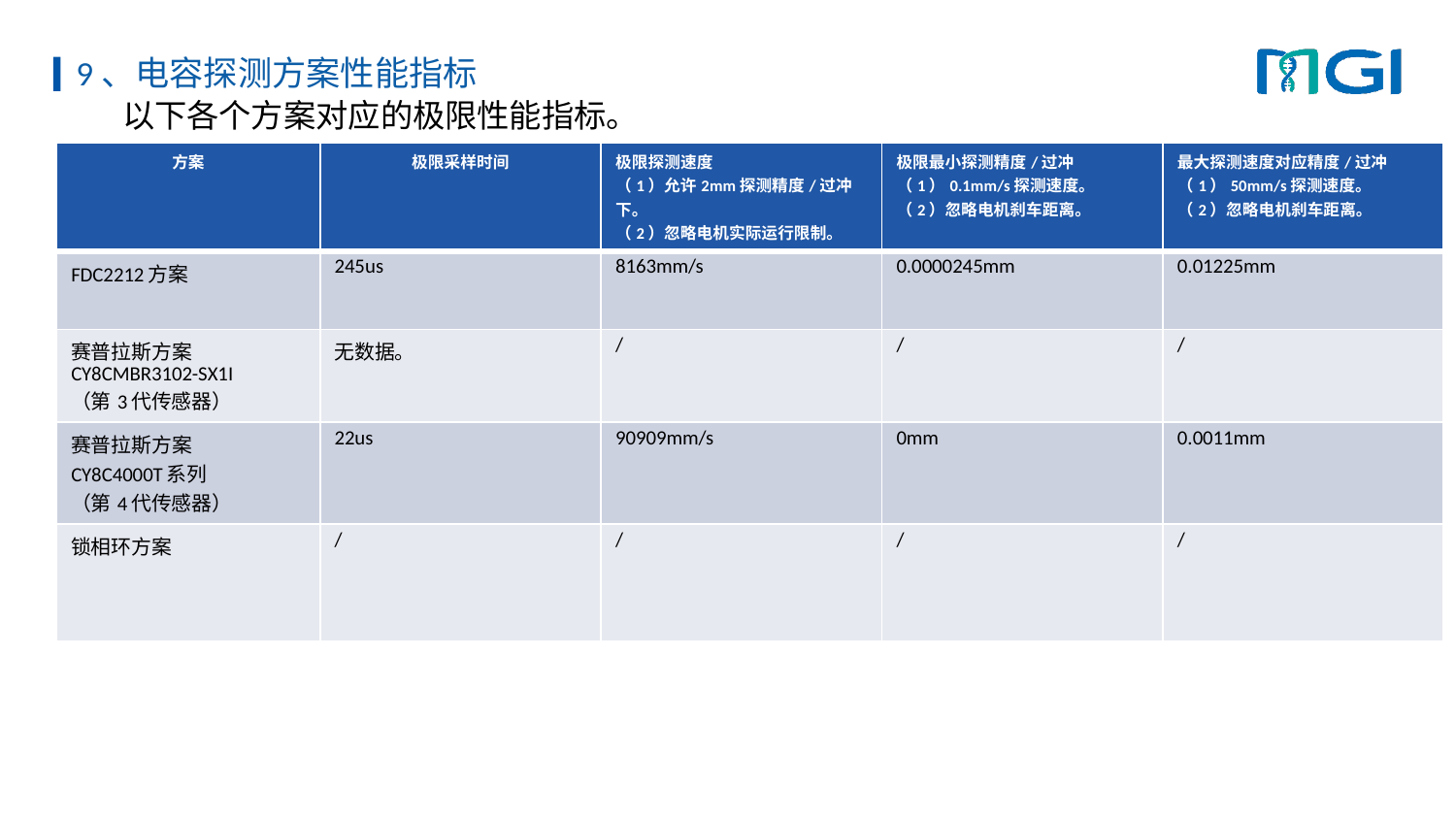

# 9、电容探测方案性能指标
      以下各个方案对应的极限性能指标。
| 方案 | 极限采样时间 | 极限探测速度 （1）允许2mm探测精度/过冲下。 （2）忽略电机实际运行限制。 | 极限最小探测精度/过冲 （1）0.1mm/s探测速度。 （2）忽略电机刹车距离。 | 最大探测速度对应精度/过冲 （1）50mm/s探测速度。 （2）忽略电机刹车距离。 |
| --- | --- | --- | --- | --- |
| FDC2212方案 | 245us | 8163mm/s | 0.0000245mm | 0.01225mm |
| 赛普拉斯方案 CY8CMBR3102-SX1I （第3代传感器） | 无数据。 | / | / | / |
| 赛普拉斯方案 CY8C4000T系列 （第4代传感器） | 22us | 90909mm/s | 0mm | 0.0011mm |
| 锁相环方案 | / | / | / | / |